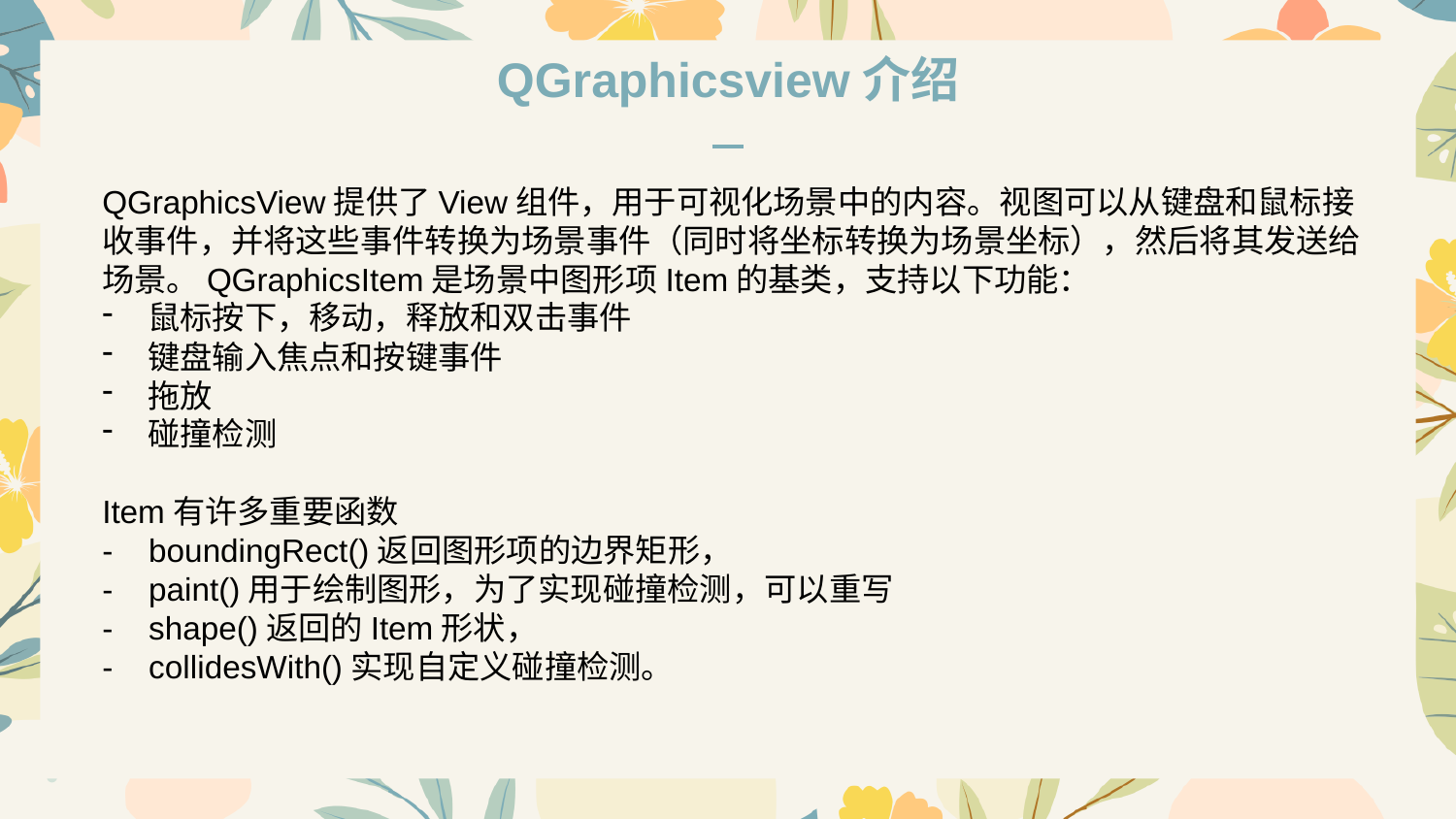

QGraphicsview介绍
QGraphicsView提供了View组件，用于可视化场景中的内容。视图可以从键盘和鼠标接收事件，并将这些事件转换为场景事件（同时将坐标转换为场景坐标），然后将其发送给场景。QGraphicsItem是场景中图形项Item的基类，支持以下功能：
鼠标按下，移动，释放和双击事件
键盘输入焦点和按键事件
拖放
碰撞检测

Item有许多重要函数
-    boundingRect()返回图形项的边界矩形，
-    paint()用于绘制图形，为了实现碰撞检测，可以重写
-    shape()返回的Item形状，
-    collidesWith()实现自定义碰撞检测。